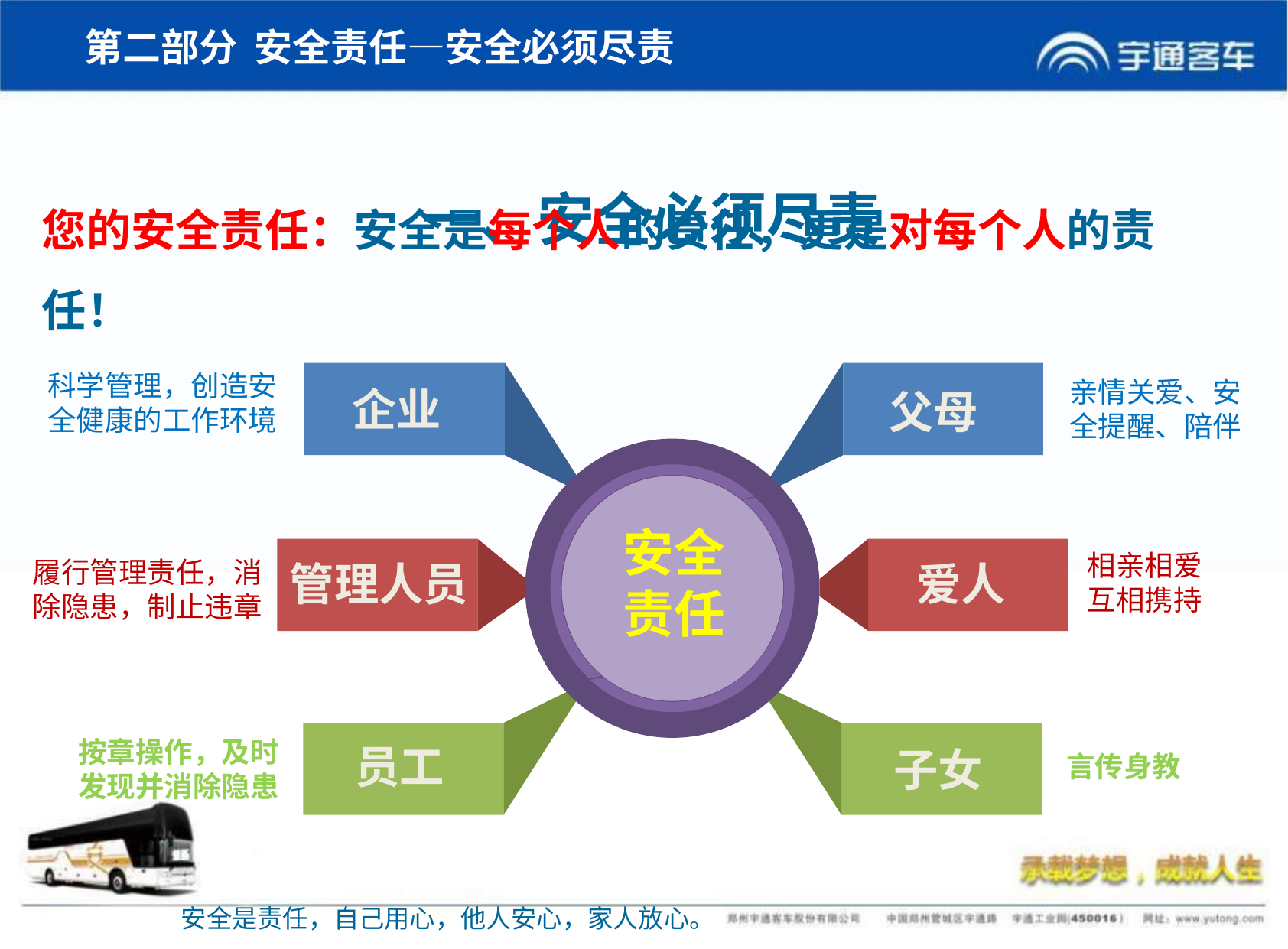

# 第二部分  安全责任—安全必须尽责
一、安全必须尽责
您的安全责任：安全是每个人的责任，更是对每个人的责任！
科学管理，创造安全健康的工作环境

企业
父母

管理人员
爱人

员工
子女
亲情关爱、安全提醒、陪伴
相亲相爱
互相携持
履行管理责任，消除隐患，制止违章
按章操作，及时发现并消除隐患
言传身教
安全
责任